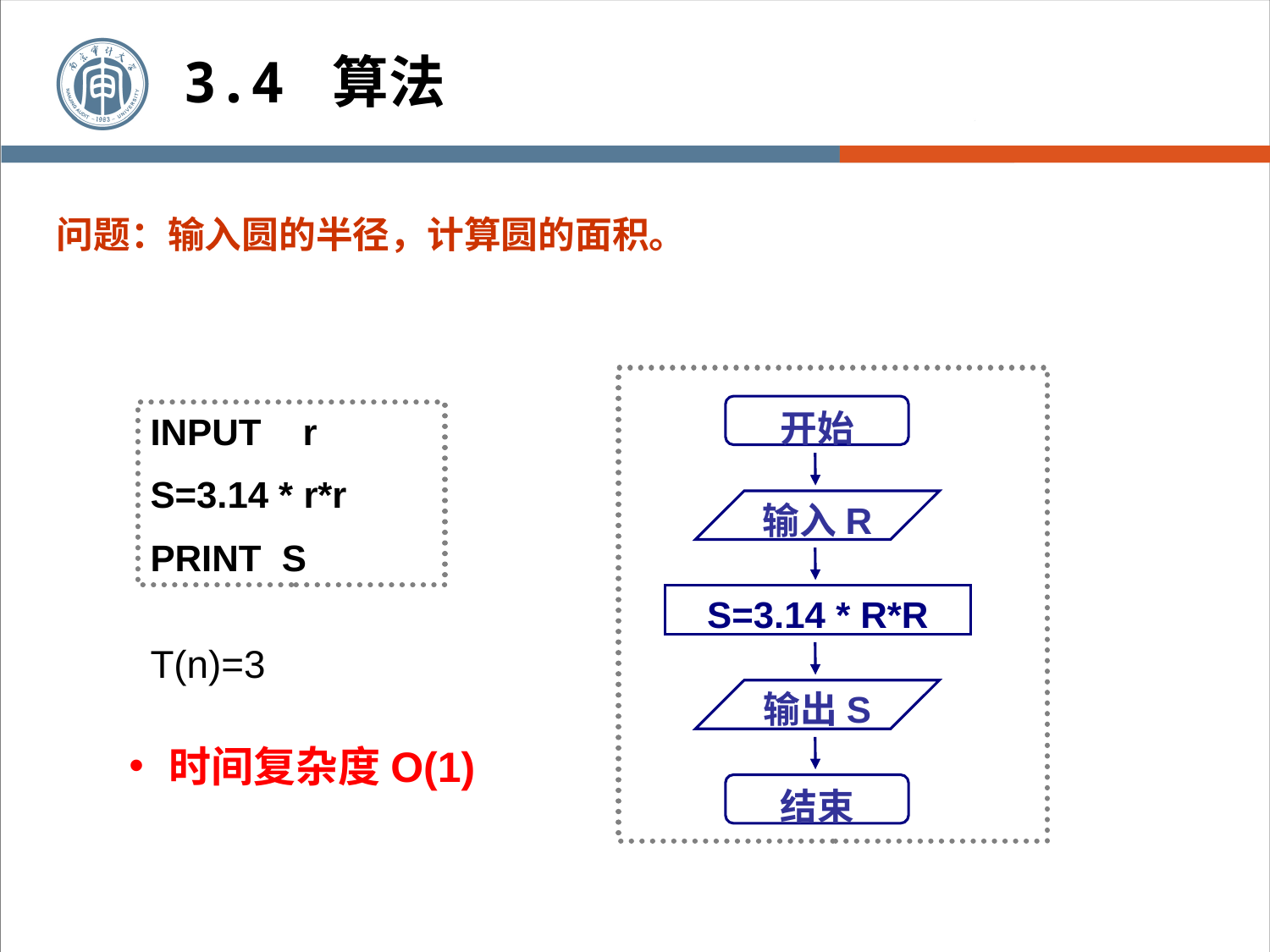

3.4 算法
问题：输入圆的半径，计算圆的面积。

开始

输入R

S=3.14 * R*R

输出S

结束
INPUT    r
S=3.14 * r*r
PRINT  S
T(n)=3
时间复杂度O(1)